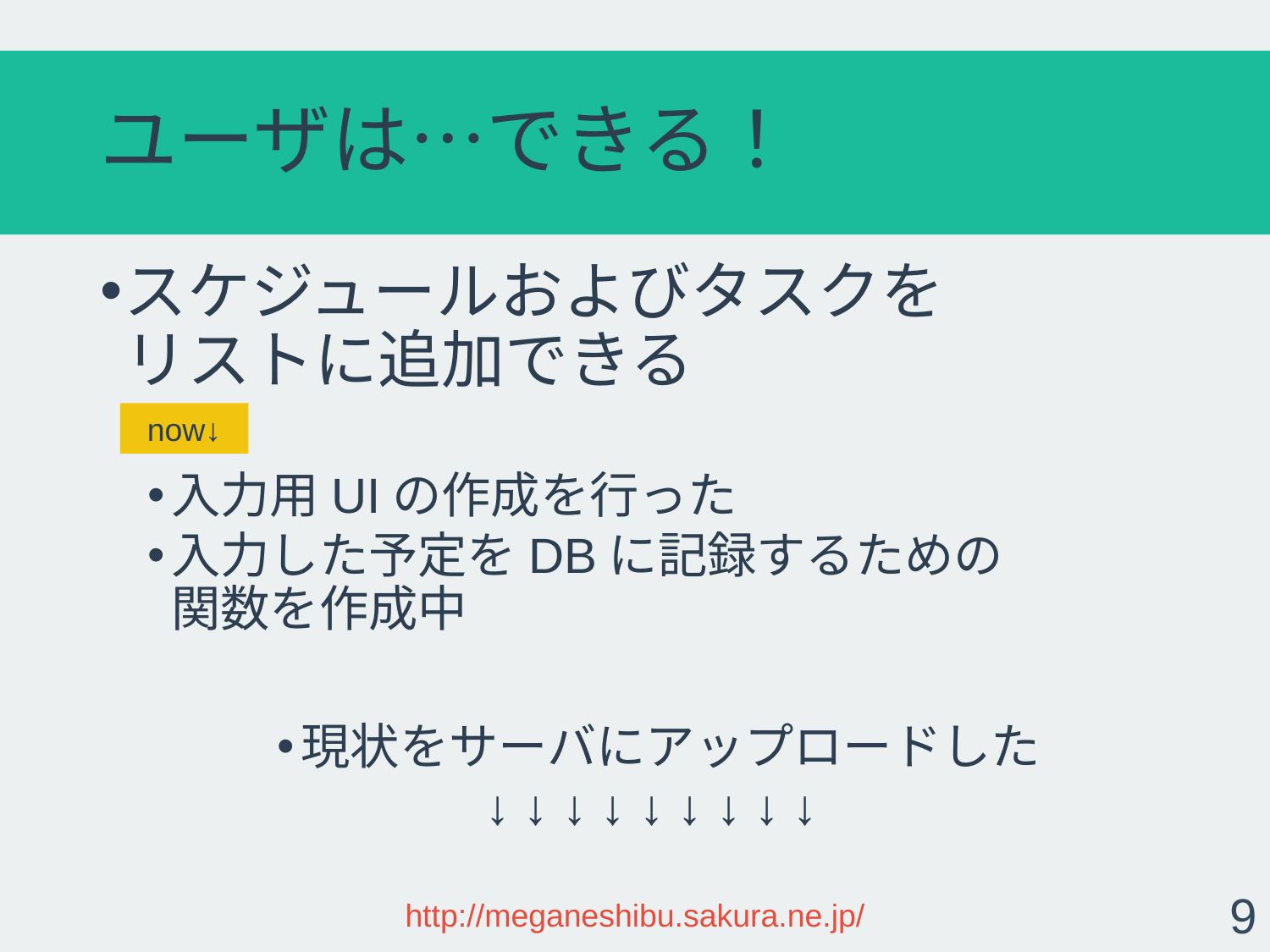

# ユーザは…できる！
スケジュールおよびタスクを
リストに追加できる

入力用UIの作成を行った
入力した予定をDBに記録するための
関数を作成中

現状をサーバにアップロードした
↓ ↓ ↓ ↓ ↓ ↓ ↓ ↓ ↓
now↓
http://meganeshibu.sakura.ne.jp/
9